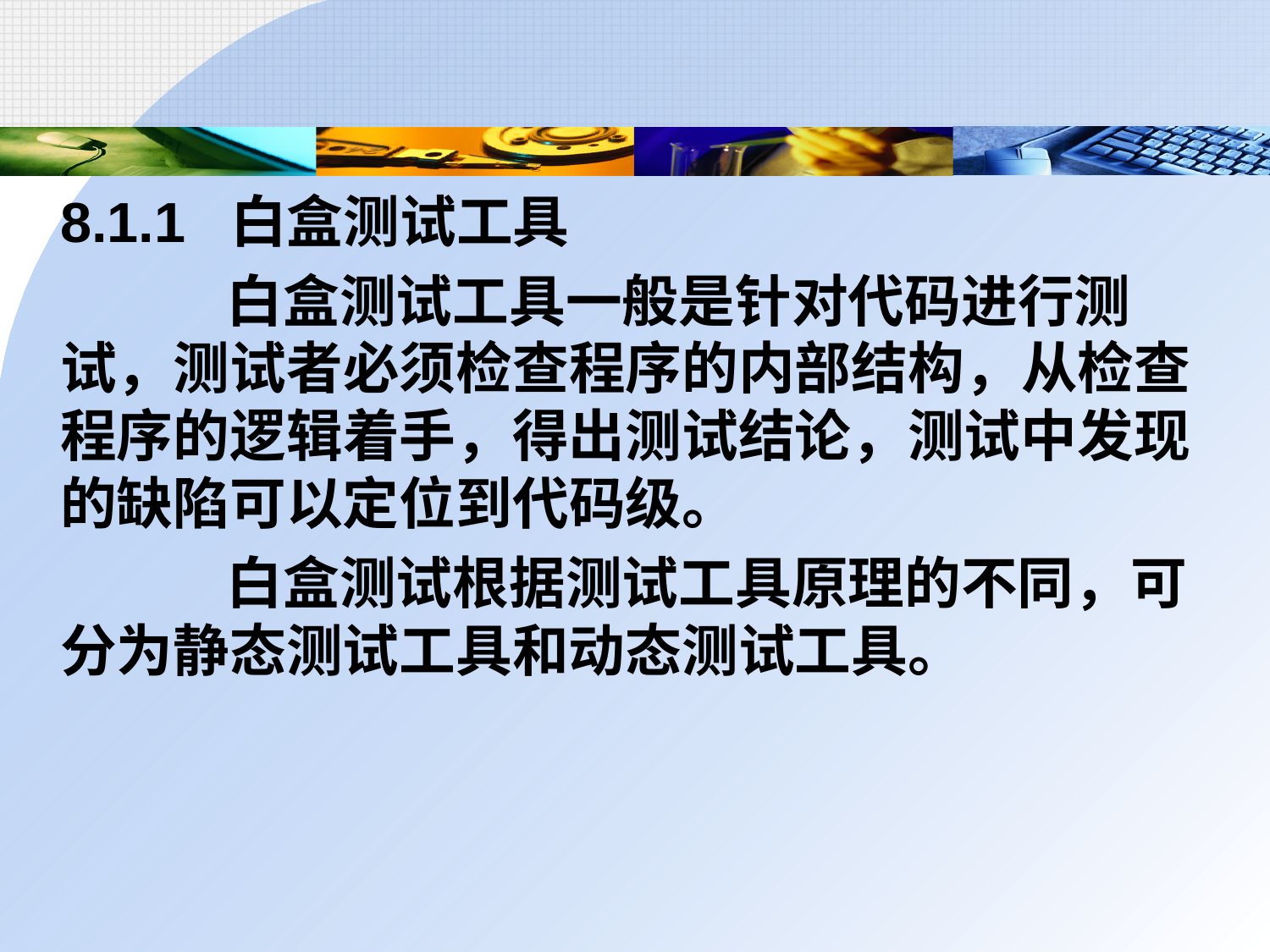

8.1.1  白盒测试工具
		  白盒测试工具一般是针对代码进行测试，测试者必须检查程序的内部结构，从检查程序的逻辑着手，得出测试结论，测试中发现的缺陷可以定位到代码级。
		  白盒测试根据测试工具原理的不同，可分为静态测试工具和动态测试工具。